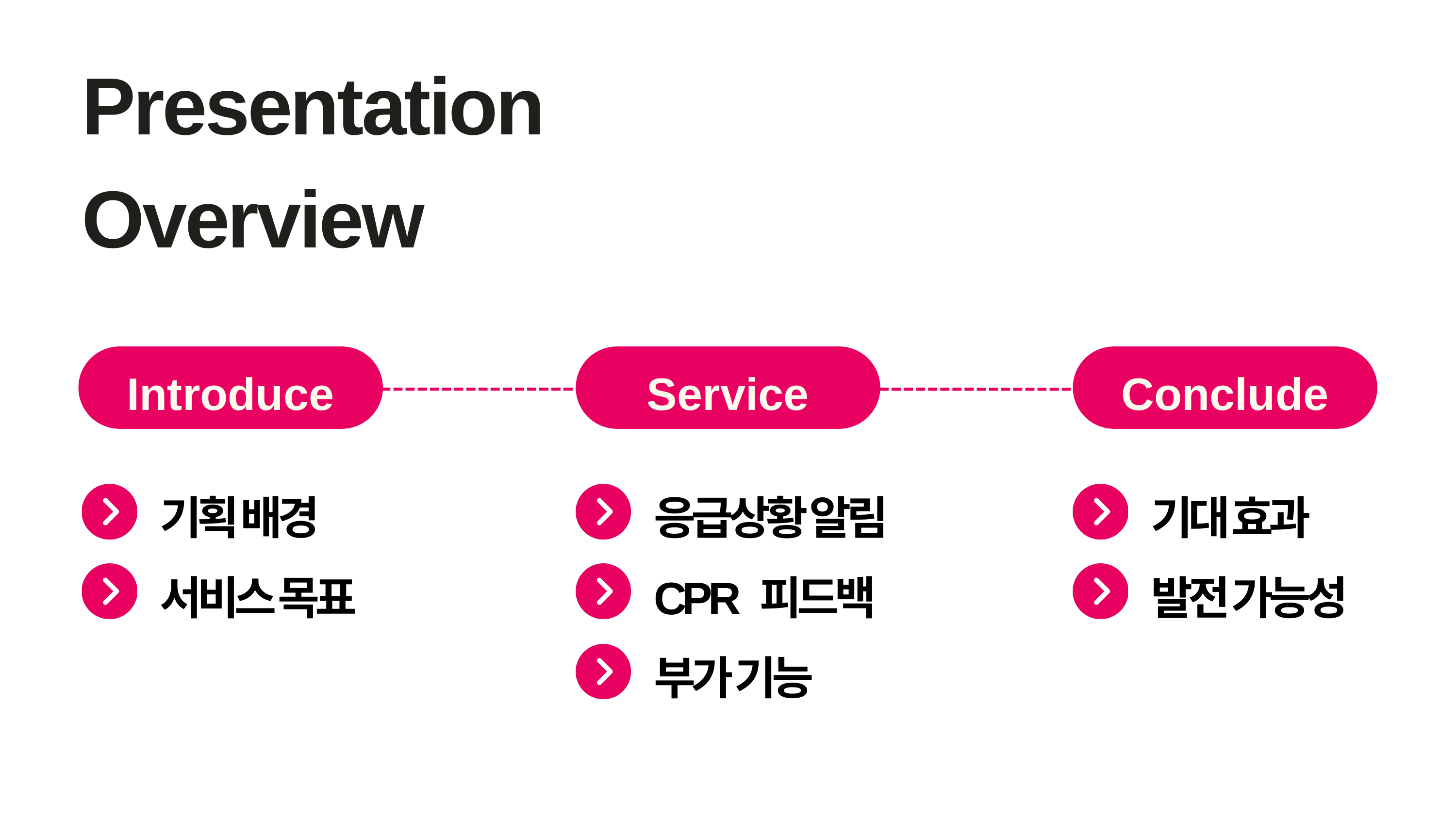

Presentation
Overview

Introduce

Service

Conclude

기획 배경

응급상황 알림

기대 효과

서비스 목표

CPR 피드백

발전 가능성

부가 기능